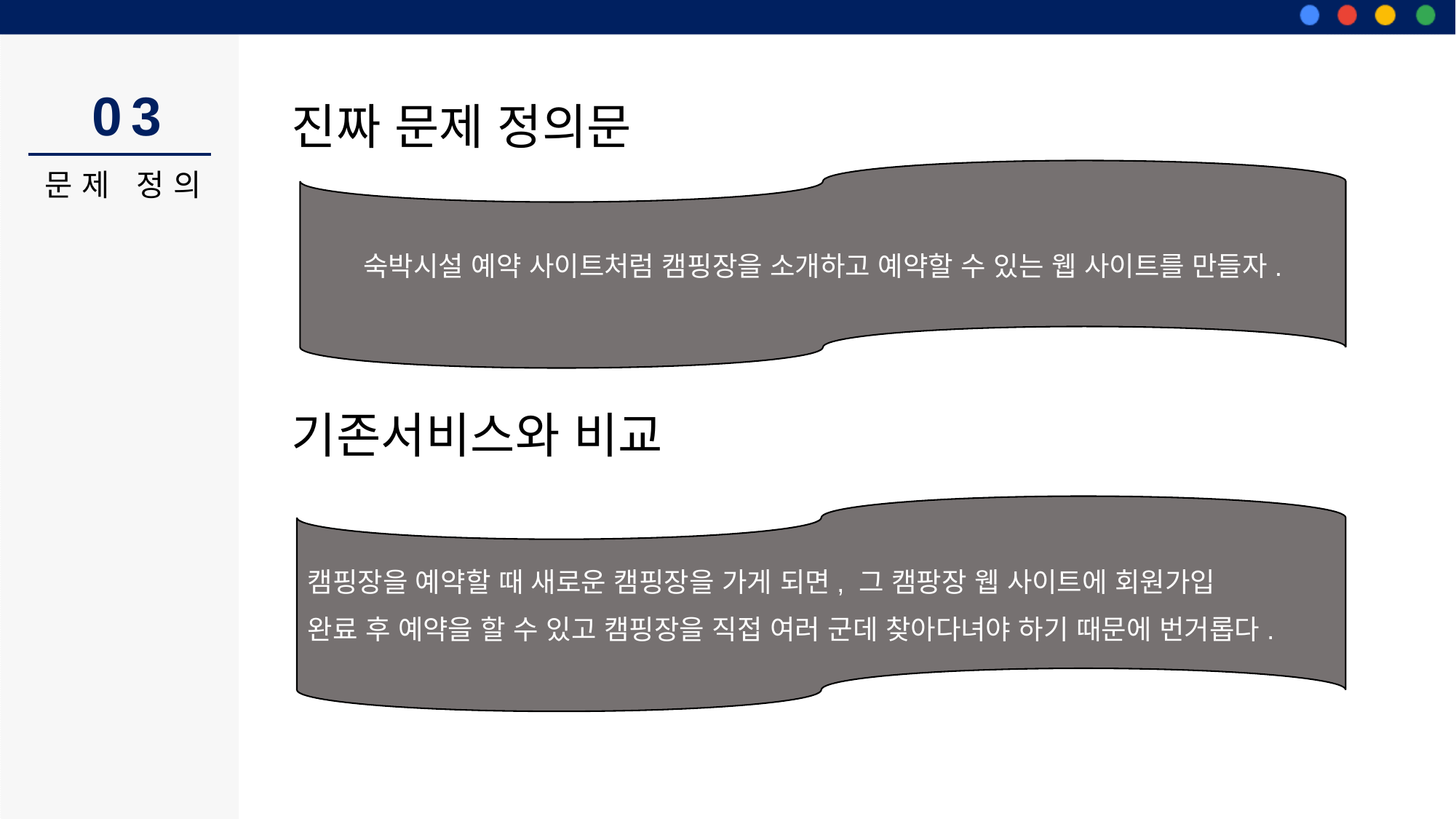

03
진짜 문제 정의문
문제 정의
숙박시설 예약 사이트처럼 캠핑장을 소개하고 예약할 수 있는 웹 사이트를 만들자.
기존서비스와 비교
캠핑장을 예약할 때 새로운 캠핑장을 가게 되면, 그 캠팡장 웹 사이트에 회원가입
완료 후 예약을 할 수 있고 캠핑장을 직접 여러 군데 찾아다녀야 하기 때문에 번거롭다.